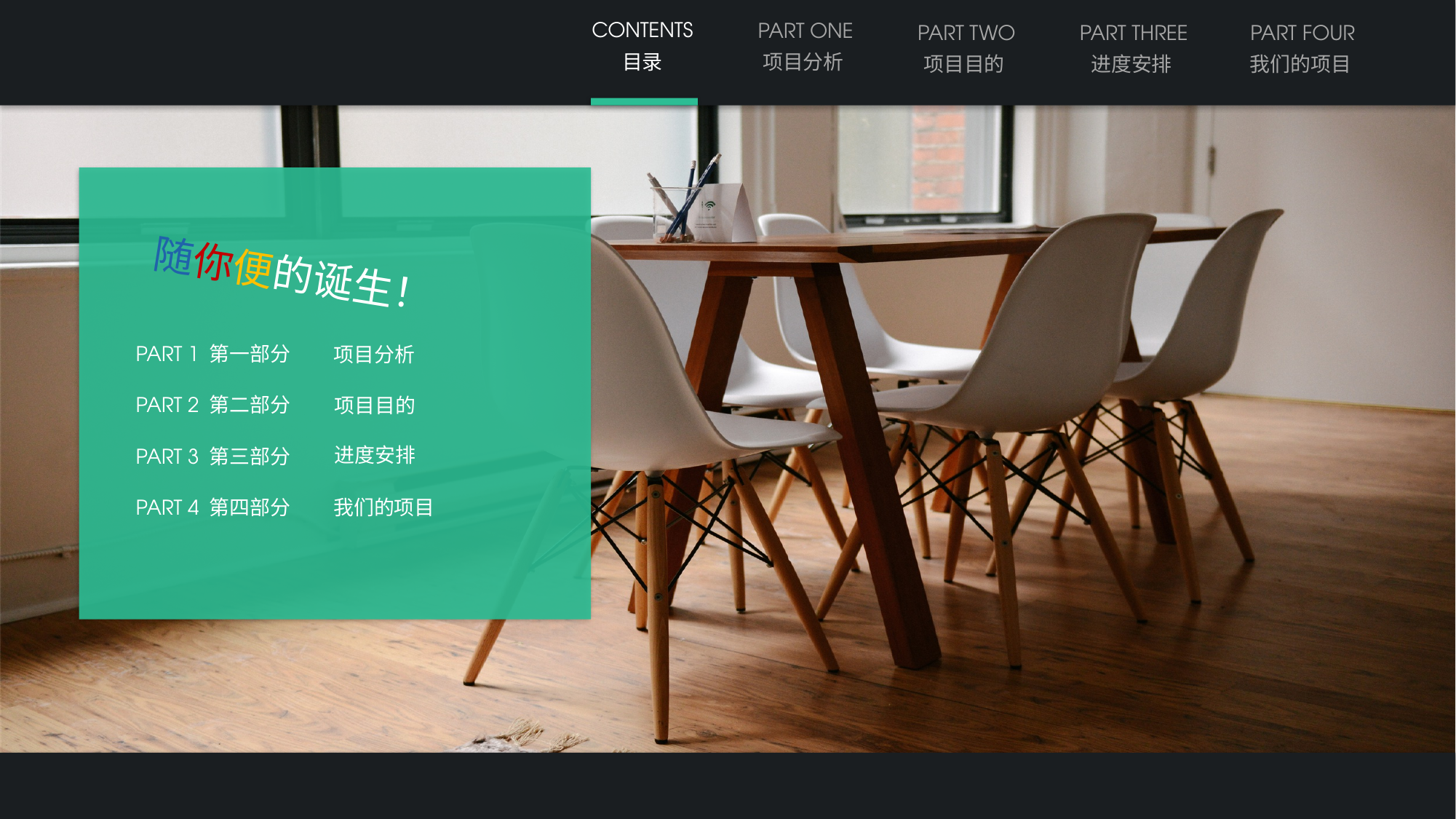

CONTENTS
目录
PART ONE
项目分析
PART FOUR
我们的项目
PART TWO
项目目的
PART THREE
进度安排
#

 随你便的诞生！
PART 1 第一部分
项目分析
PART 2 第二部分
项目目的
进度安排
PART 3 第三部分
PART 4 第四部分
我们的项目